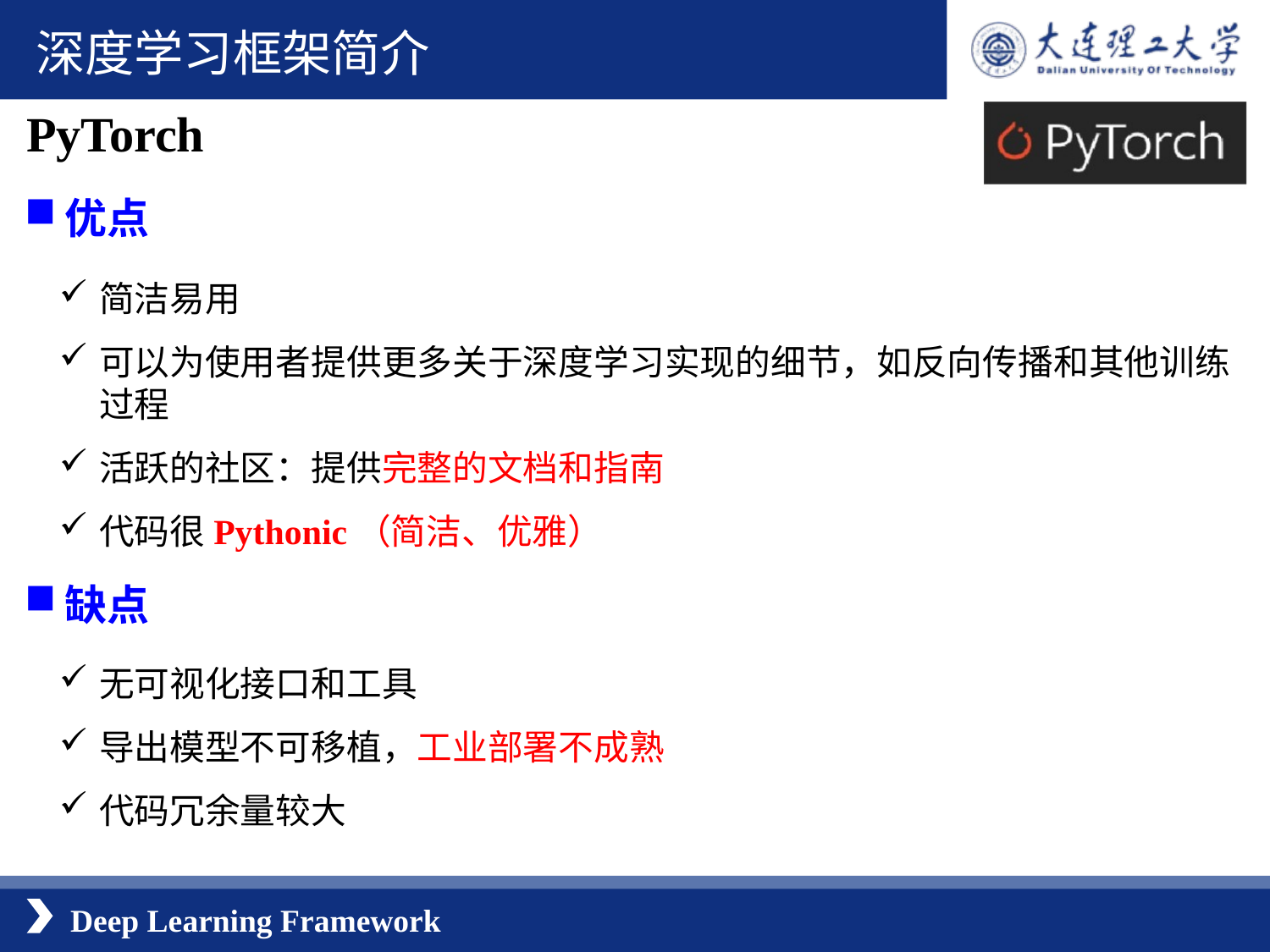

深度学习框架简介
PyTorch
优点
简洁易用
可以为使用者提供更多关于深度学习实现的细节，如反向传播和其他训练过程
活跃的社区：提供完整的文档和指南
代码很Pythonic（简洁、优雅）
缺点
无可视化接口和工具
导出模型不可移植，工业部署不成熟
代码冗余量较大

Deep Learning Framework